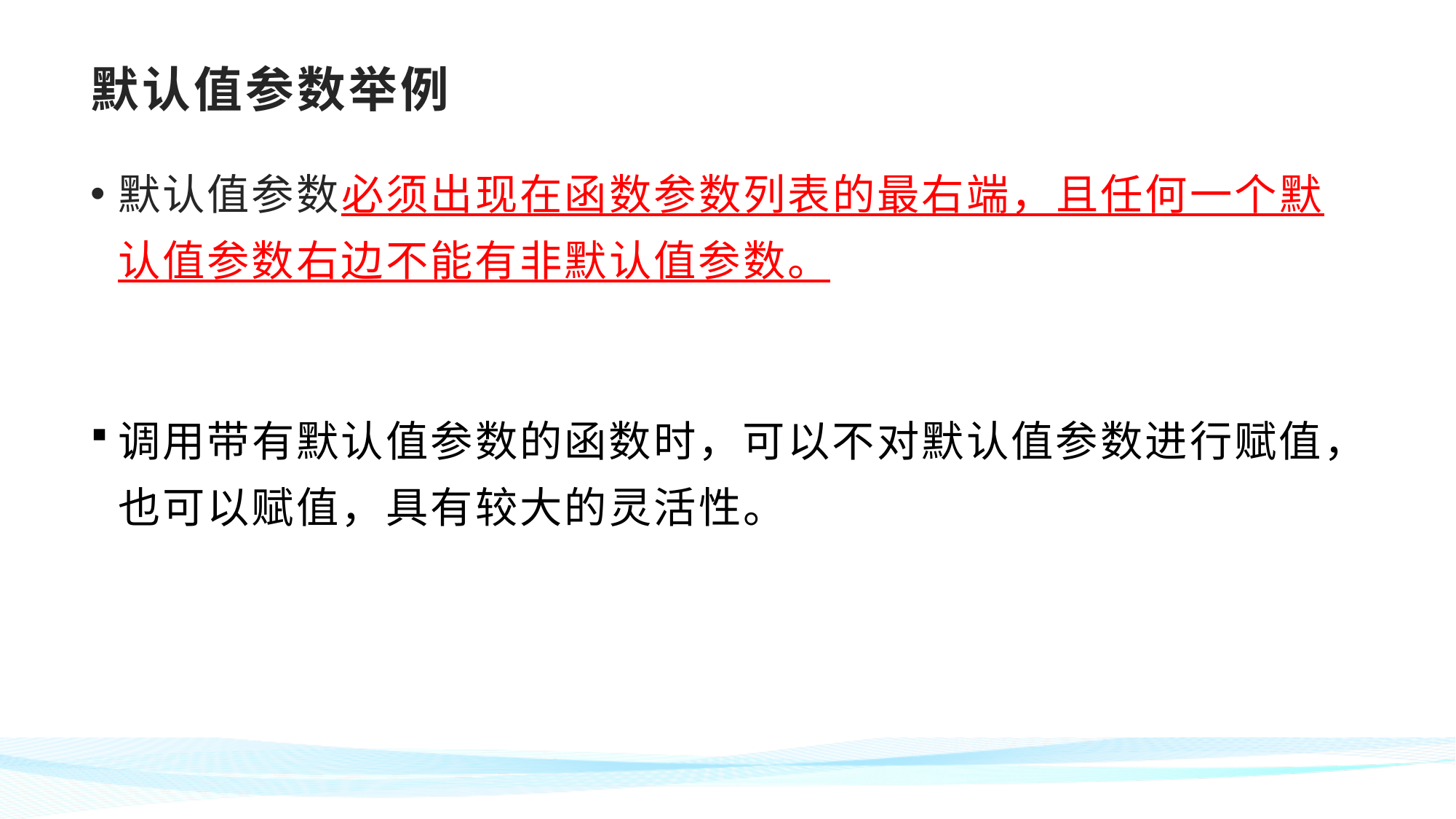

# 默认值参数举例
默认值参数必须出现在函数参数列表的最右端，且任何一个默认值参数右边不能有非默认值参数。

调用带有默认值参数的函数时，可以不对默认值参数进行赋值，也可以赋值，具有较大的灵活性。